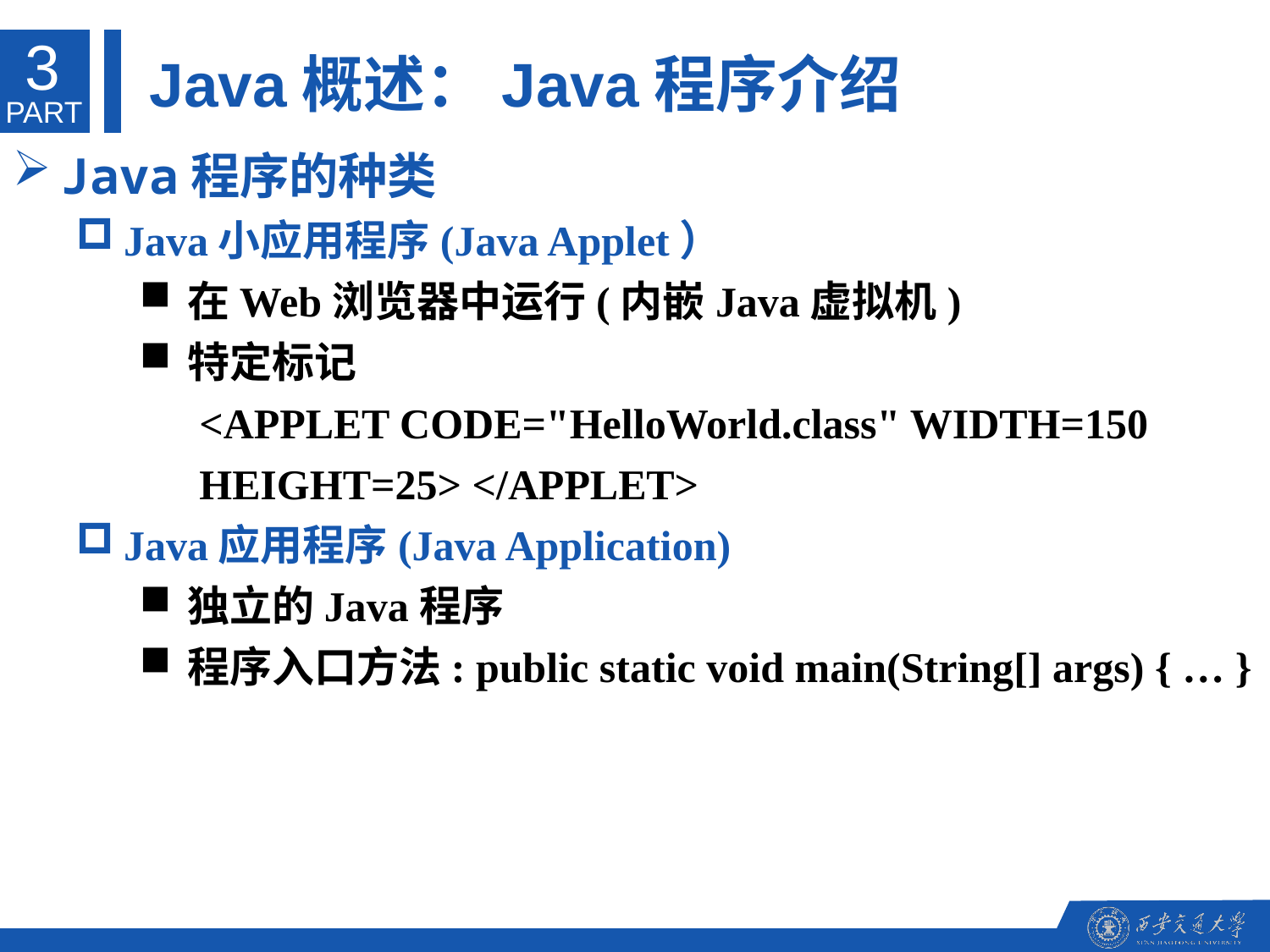

3
Java概述：Java程序介绍

PART
Java程序的种类
Java小应用程序(Java Applet）
在Web浏览器中运行(内嵌Java虚拟机)
特定标记
<APPLET CODE="HelloWorld.class" WIDTH=150 HEIGHT=25> </APPLET>
Java应用程序(Java Application)
独立的Java程序
程序入口方法: public static void main(String[] args) { … }